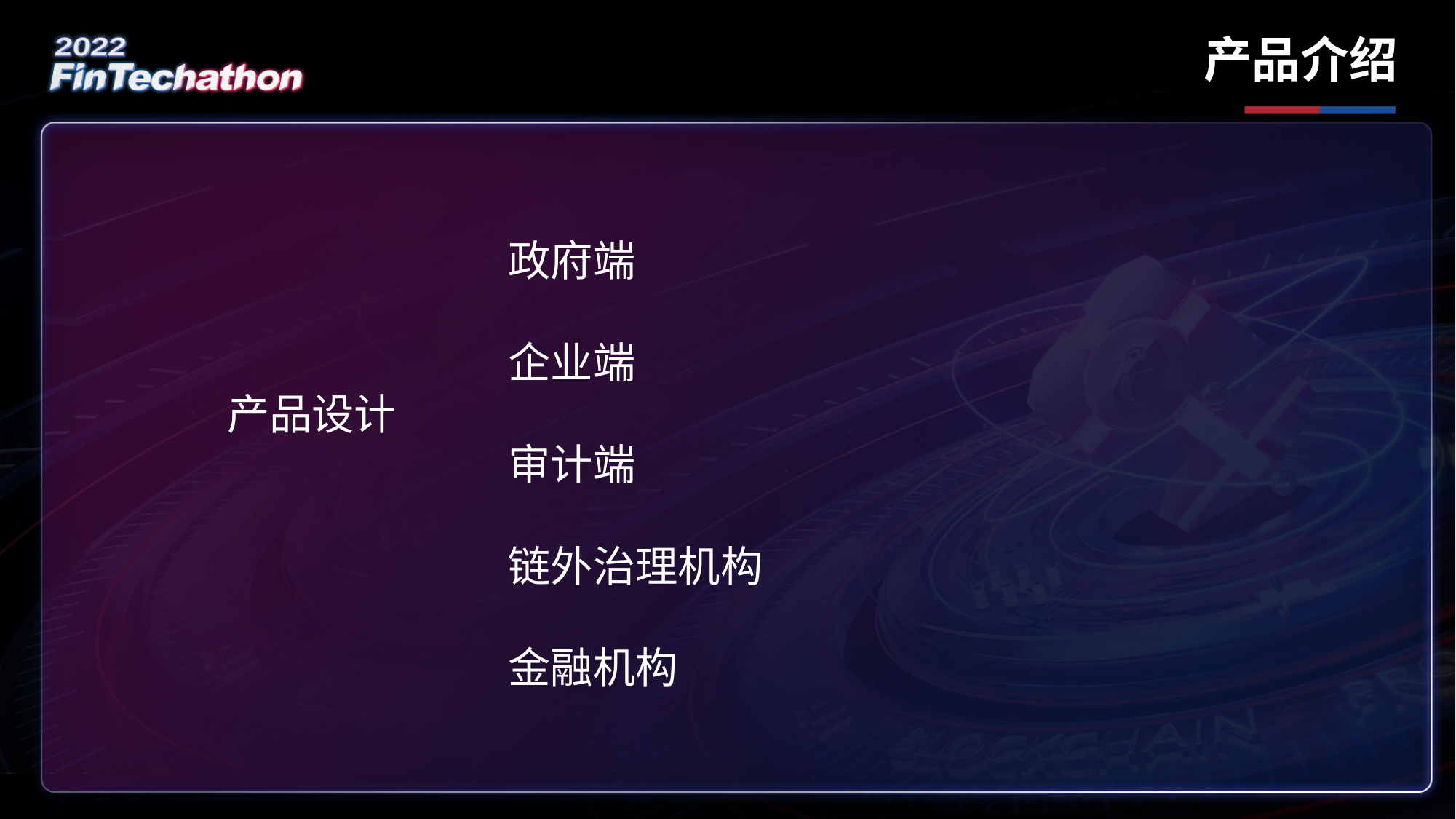

产品介绍
政府端

企业端

审计端

链外治理机构

金融机构
产品设计